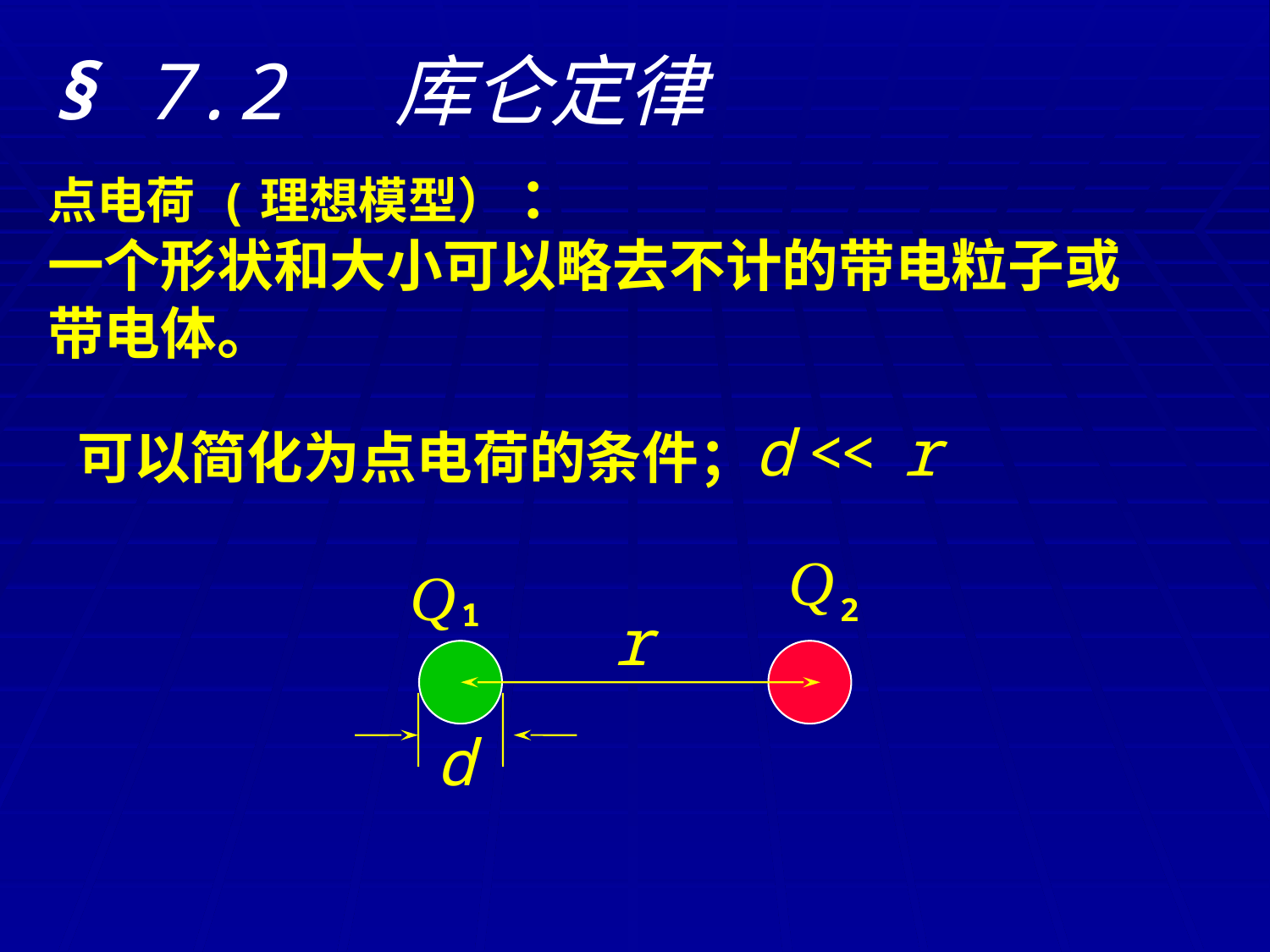

§ 7.2  库仑定律
点电荷 (理想模型） ：
一个形状和大小可以略去不计的带电粒子或带电体。
d
<
<
r
可以简化为点电荷的条件；
Q
Q
2
1
r

d